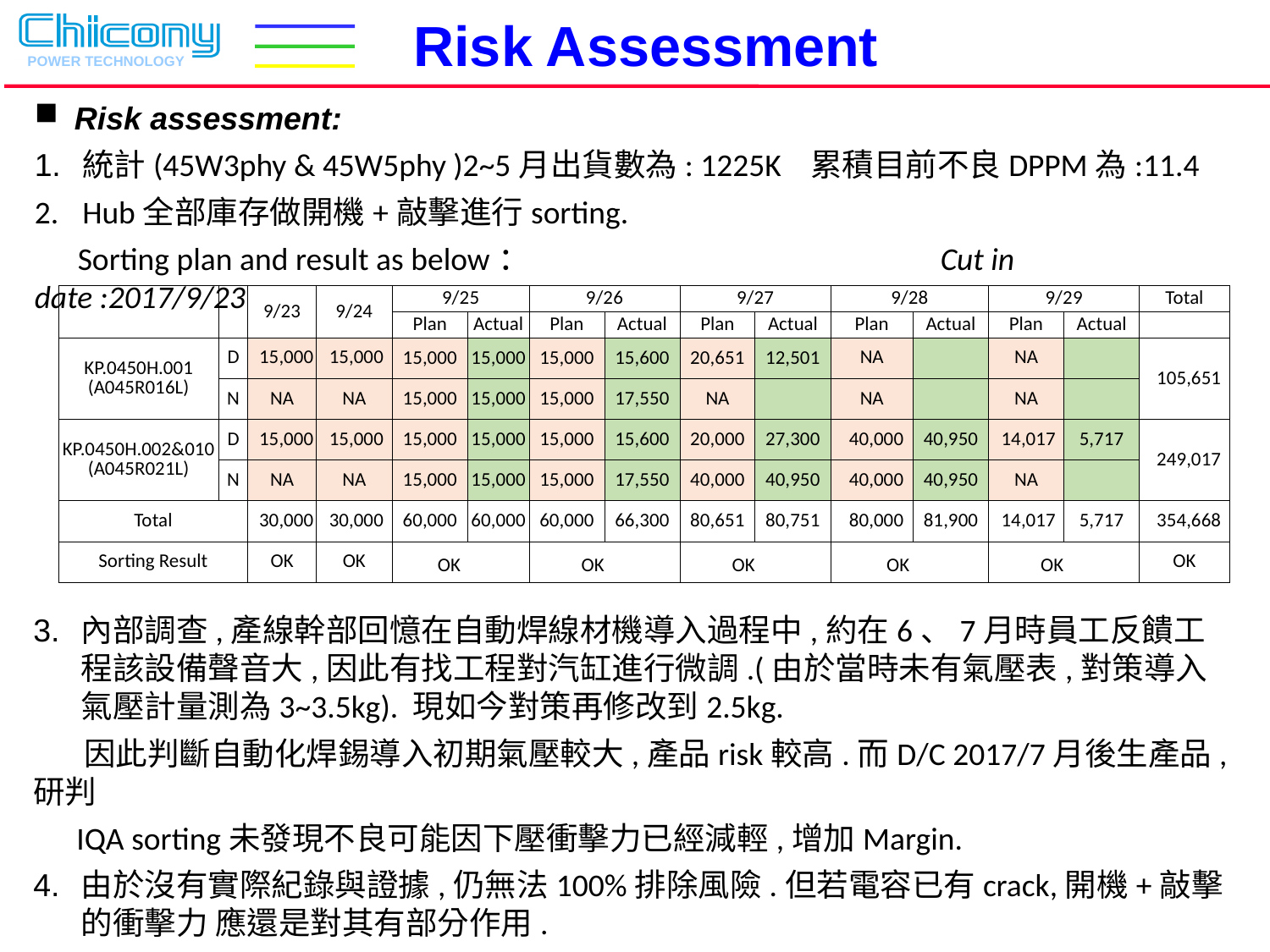

Risk Assessment
Risk assessment:
統計(45W3phy & 45W5phy )2~5月出貨數為: 1225K   累積目前不良DPPM為:11.4
Hub全部庫存做開機+敲擊進行sorting.
      Sorting plan and result as below：                                                        Cut in date :2017/9/23
|  |  | 9/23 | 9/24 | 9/25 |  | 9/26 |  | 9/27 |  | 9/28 |  | 9/29 |  | Total |
| --- | --- | --- | --- | --- | --- | --- | --- | --- | --- | --- | --- | --- | --- | --- |
|  |  |  |  | Plan | Actual | Plan | Actual | Plan | Actual | Plan | Actual | Plan | Actual |  |
| KP.0450H.001 (A045R016L) | D | 15,000 | 15,000 | 15,000 | 15,000 | 15,000 | 15,600 | 20,651 | 12,501 | NA |  | NA |  | 105,651 |
|  | N | NA | NA | 15,000 | 15,000 | 15,000 | 17,550 | NA |  | NA |  | NA |  |  |
| KP.0450H.002&010 (A045R021L) | D | 15,000 | 15,000 | 15,000 | 15,000 | 15,000 | 15,600 | 20,000 | 27,300 | 40,000 | 40,950 | 14,017 | 5,717 | 249,017 |
|  | N | NA | NA | 15,000 | 15,000 | 15,000 | 17,550 | 40,000 | 40,950 | 40,000 | 40,950 | NA |  |  |
| Total |  | 30,000 | 30,000 | 60,000 | 60,000 | 60,000 | 66,300 | 80,651 | 80,751 | 80,000 | 81,900 | 14,017 | 5,717 | 354,668 |
| Sorting Result |  | OK | OK | OK |  | OK |  | OK |  | OK |  | OK |  | OK |
內部調查,產線幹部回憶在自動焊線材機導入過程中,約在6、7月時員工反饋工程該設備聲音大,因此有找工程對汽缸進行微調.(由於當時未有氣壓表,對策導入氣壓計量測為3~3.5kg). 現如今對策再修改到2.5kg.
      因此判斷自動化焊錫導入初期氣壓較大,產品risk較高.而D/C 2017/7月後生產品,研判
      IQA sorting未發現不良可能因下壓衝擊力已經減輕,增加Margin.
由於沒有實際紀錄與證據,仍無法100%排除風險.但若電容已有crack,開機+敲擊的衝擊力 應還是對其有部分作用.